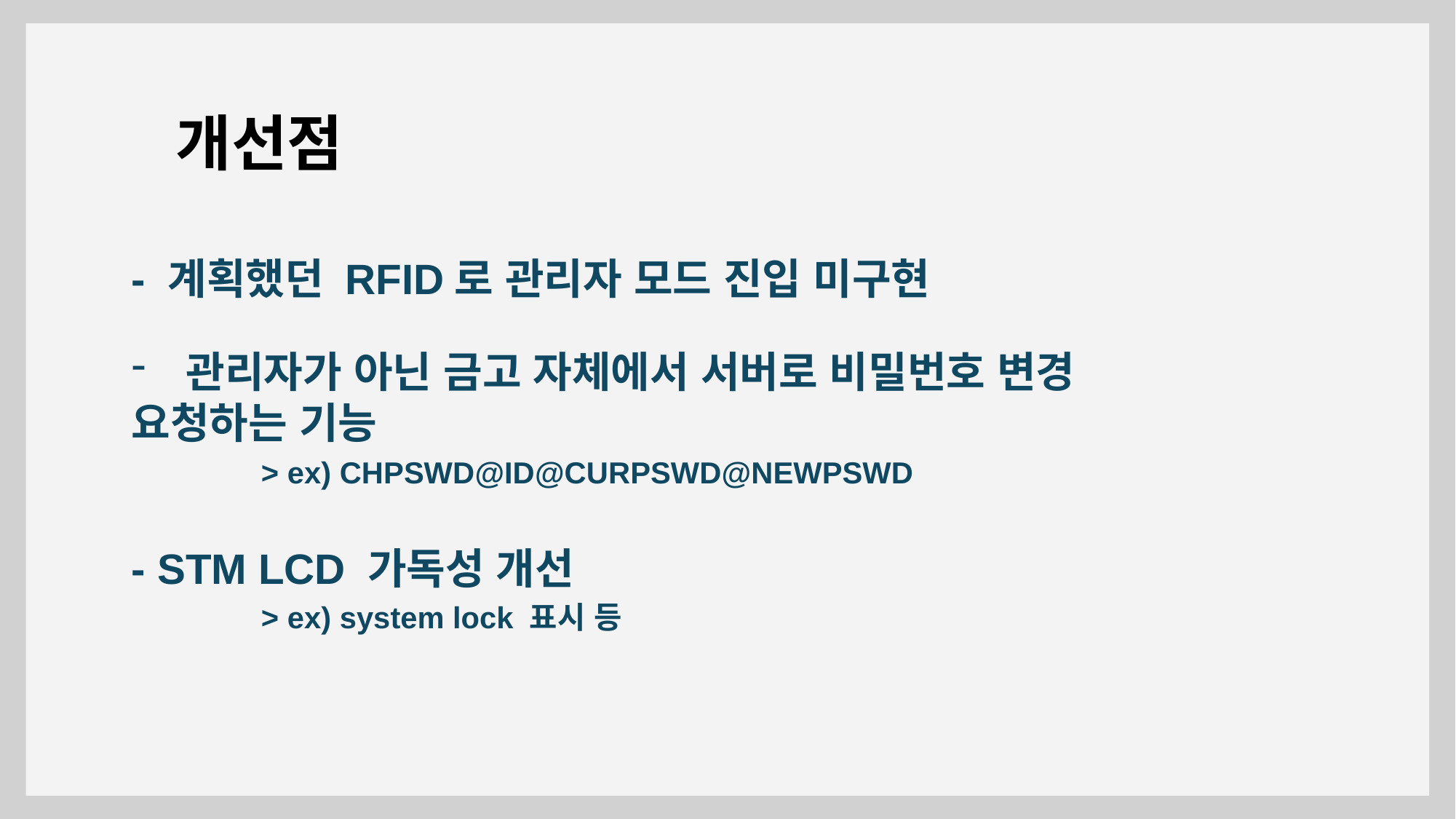

개선점
- 계획했던 RFID로 관리자 모드 진입 미구현
관리자가 아닌 금고 자체에서 서버로 비밀번호 변경
요청하는 기능
> ex) CHPSWD@ID@CURPSWD@NEWPSWD
- STM LCD 가독성 개선
> ex) system lock 표시 등